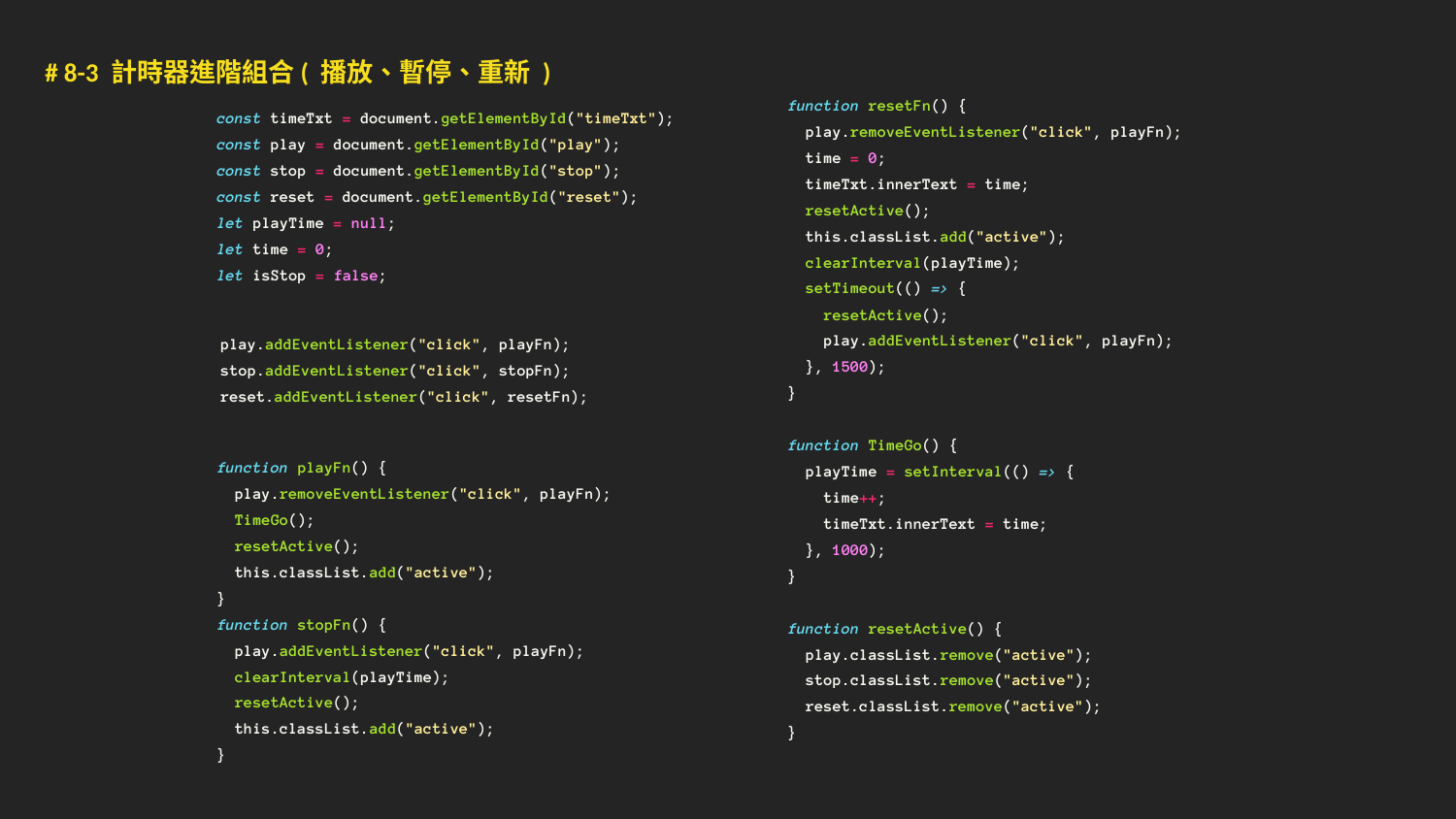

# 8-3 計時器進階組合( 播放、暫停、重新 )
function resetFn() {
  play.removeEventListener("click", playFn);
  time = 0;
  timeTxt.innerText = time;
  resetActive();
  this.classList.add("active");
  clearInterval(playTime);
  setTimeout(() => {
    resetActive();
    play.addEventListener("click", playFn);
  }, 1500);
}

function TimeGo() {
  playTime = setInterval(() => {
    time++;
    timeTxt.innerText = time;
  }, 1000);
}

function resetActive() {
  play.classList.remove("active");
  stop.classList.remove("active");
  reset.classList.remove("active");
}
const timeTxt = document.getElementById("timeTxt");
const play = document.getElementById("play");
const stop = document.getElementById("stop");
const reset = document.getElementById("reset");
let playTime = null;
let time = 0;
let isStop = false;
play.addEventListener("click", playFn);
stop.addEventListener("click", stopFn);
reset.addEventListener("click", resetFn);
function playFn() {
  play.removeEventListener("click", playFn);
  TimeGo();
  resetActive();
  this.classList.add("active");
}
function stopFn() {
  play.addEventListener("click", playFn);
  clearInterval(playTime);
  resetActive();
  this.classList.add("active");
}